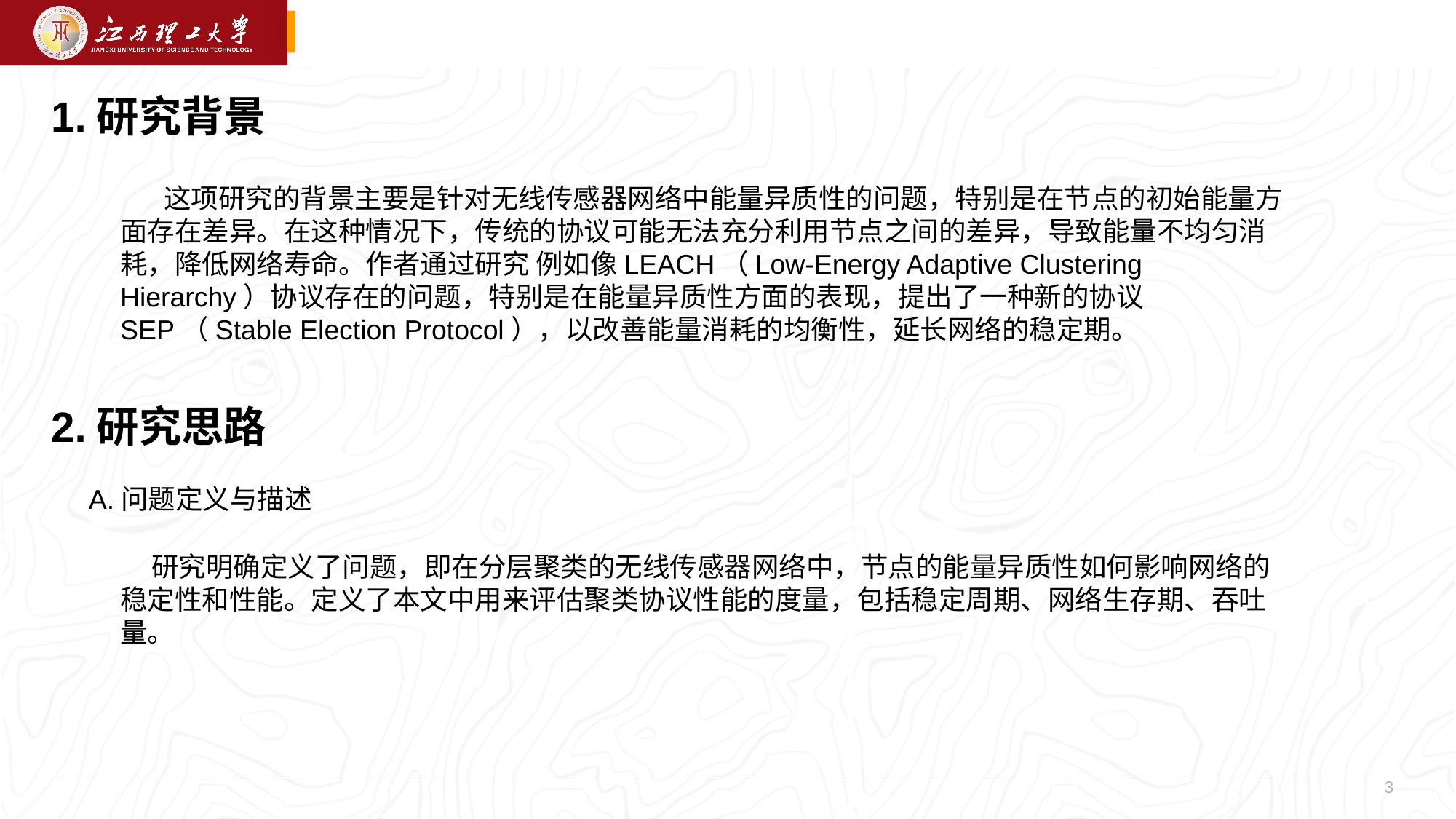

1.研究背景
      这项研究的背景主要是针对无线传感器网络中能量异质性的问题，特别是在节点的初始能量方面存在差异。在这种情况下，传统的协议可能无法充分利用节点之间的差异，导致能量不均匀消耗，降低网络寿命。作者通过研究 例如像LEACH（Low-Energy Adaptive Clustering Hierarchy）协议存在的问题，特别是在能量异质性方面的表现，提出了一种新的协议 SEP（Stable Election Protocol），以改善能量消耗的均衡性，延长网络的稳定期。
2.研究思路
A.问题定义与描述
    研究明确定义了问题，即在分层聚类的无线传感器网络中，节点的能量异质性如何影响网络的稳定性和性能。定义了本文中用来评估聚类协议性能的度量，包括稳定周期、网络生存期、吞吐量。
3